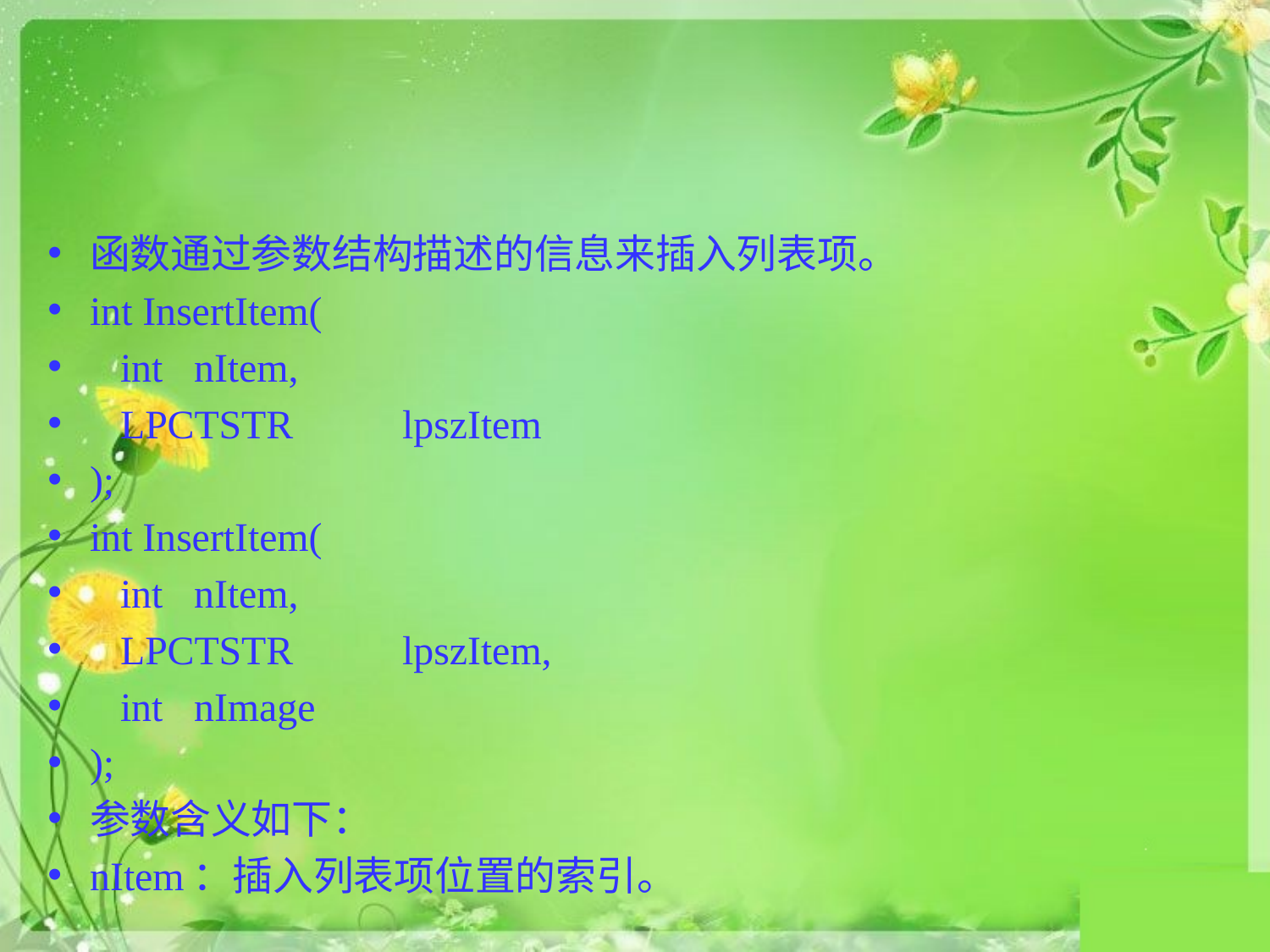

#
函数通过参数结构描述的信息来插入列表项。
int InsertItem(
   int 		nItem,
   LPCTSTR 	lpszItem
);
int InsertItem(
   int 		nItem,
   LPCTSTR 	lpszItem,
   int 		nImage
);
参数含义如下：
nItem：插入列表项位置的索引。